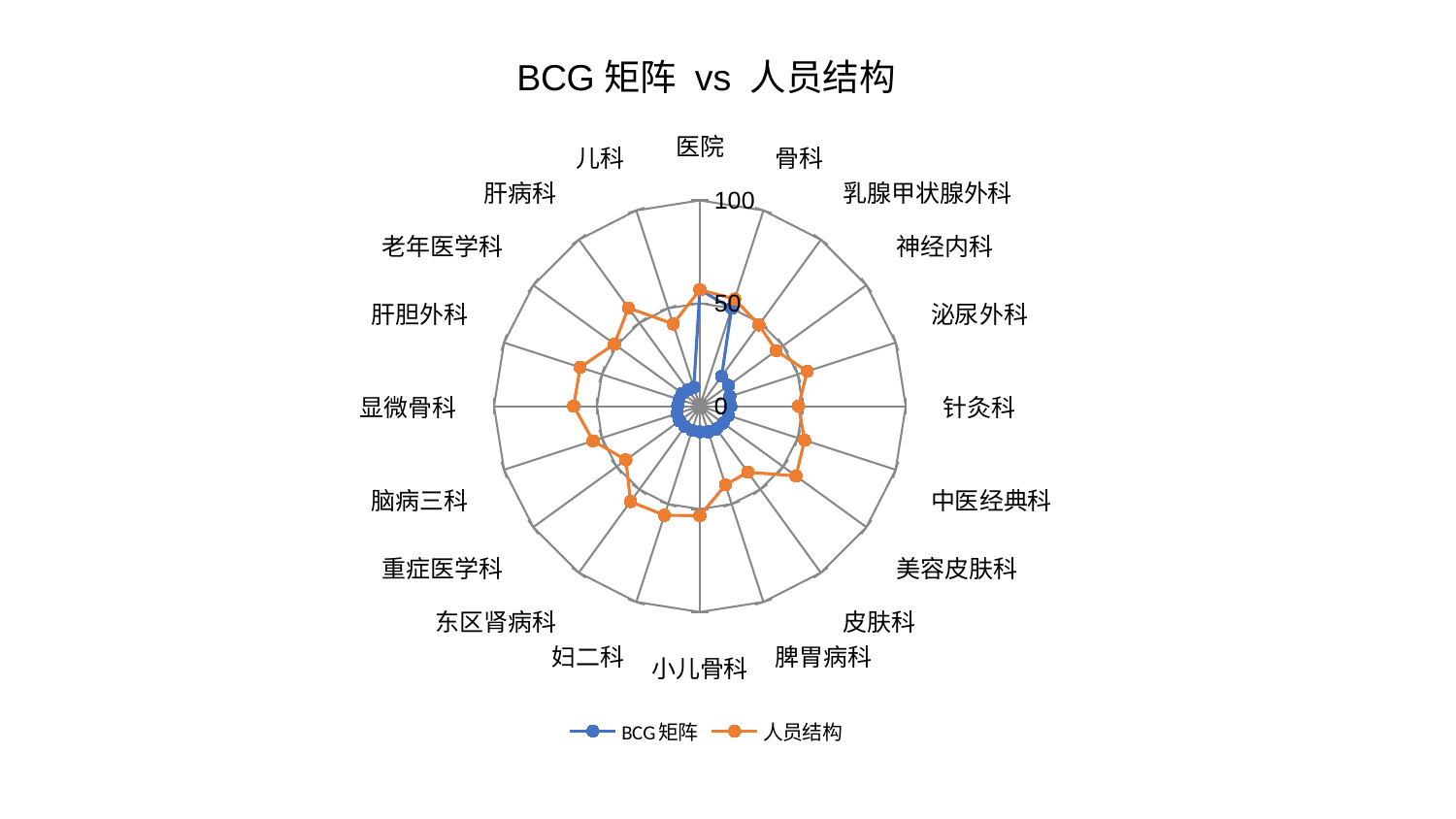

### Chart: BCG矩阵 vs 人员结构

| Category | BCG矩阵 | 人员结构 |
|---|---|---|
| 医院 | 56.62353569152373 | 56.57713417571771 |
| 骨科 | 50.00042626874621 | 54.71615164850729 |
| 乳腺甲状腺外科 | 18.01306262391215 | 48.82434914575521 |
| 神经内科 | 17.234237506367187 | 45.90421385951358 |
| 泌尿外科 | 15.2781582900462 | 54.84254482905688 |
| 针灸科 | 15.050500214367103 | 47.915787609030424 |
| 中医经典科 | 14.555534424867291 | 53.48530482858313 |
| 美容皮肤科 | 13.995482421896437 | 57.71448945231059 |
| 皮肤科 | 13.710348253303424 | 39.62111816850293 |
| 脾胃病科 | 13.074303687397599 | 40.233571635837336 |
| 小儿骨科 | 12.406633863349546 | 53.21748428303632 |
| 妇二科 | 12.327077131510183 | 55.70790130884029 |
| 东区肾病科 | 12.276776945228491 | 57.30033288849687 |
| 重症医学科 | 12.16957255167732 | 44.41742112300584 |
| 脑病三科 | 11.764249747162452 | 54.53057826421484 |
| 显微骨科 | 10.811127643688684 | 61.30771985497111 |
| 肝胆外科 | 10.582432794490693 | 61.1338796459633 |
| 老年医学科 | 10.566684329948751 | 51.342468586877985 |
| 肝病科 | 9.801168034245324 | 59.0404431525906 |
| 儿科 | 9.627925066995287 | 42.04367250950944 |
78